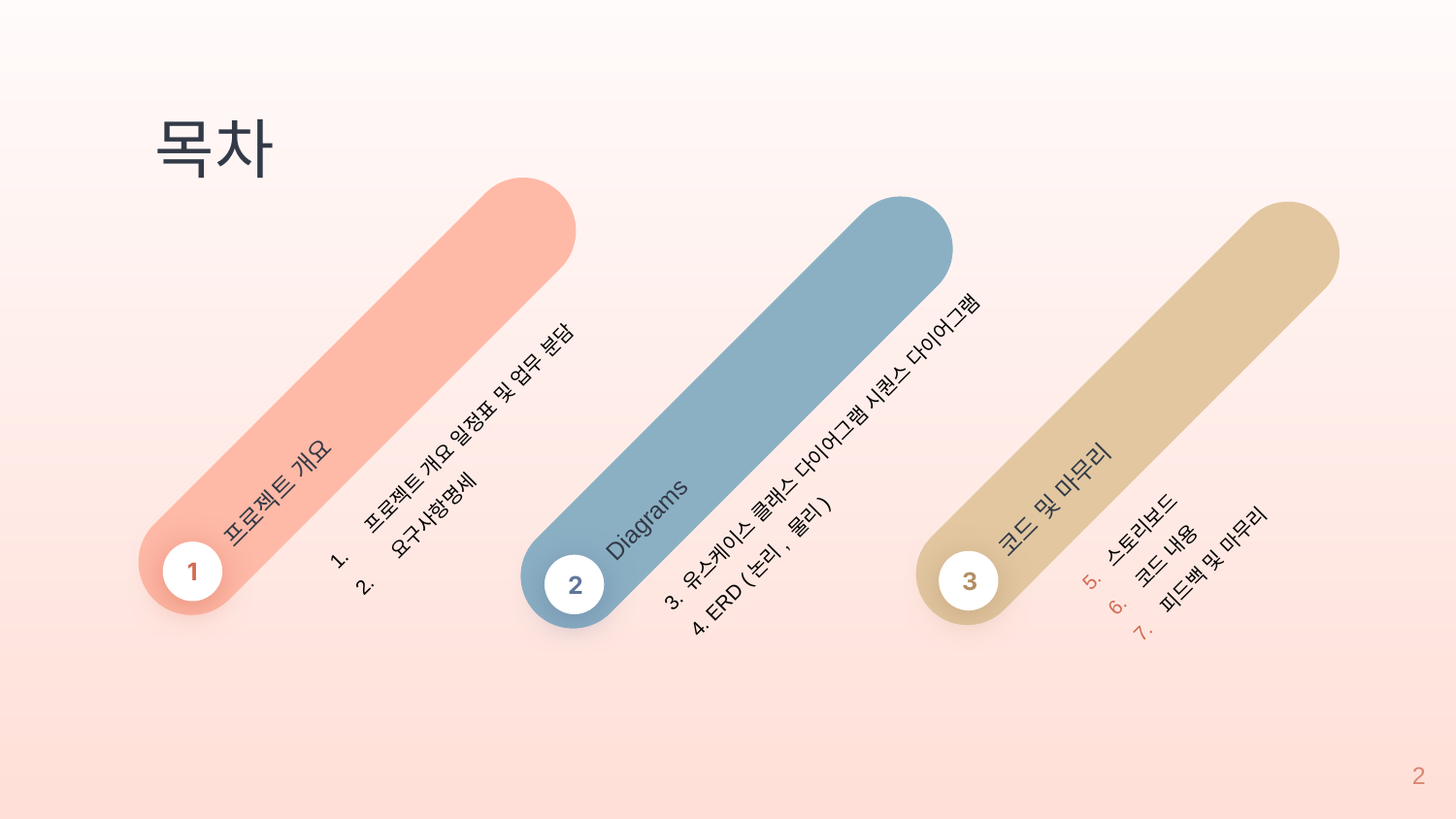

목차

프로젝트 개요
  프로젝트 개요 일정표 및 업무 분담
  요구사항명세

1

Diagrams
2

코드 및 마무리
5.  스토리보드
6.   코드 내용
7.   피드백 및 마무리
3
3. 유스케이스 클래스 다이어그램 시퀀스 다이어그램
4. ERD (논리, 물리)

2